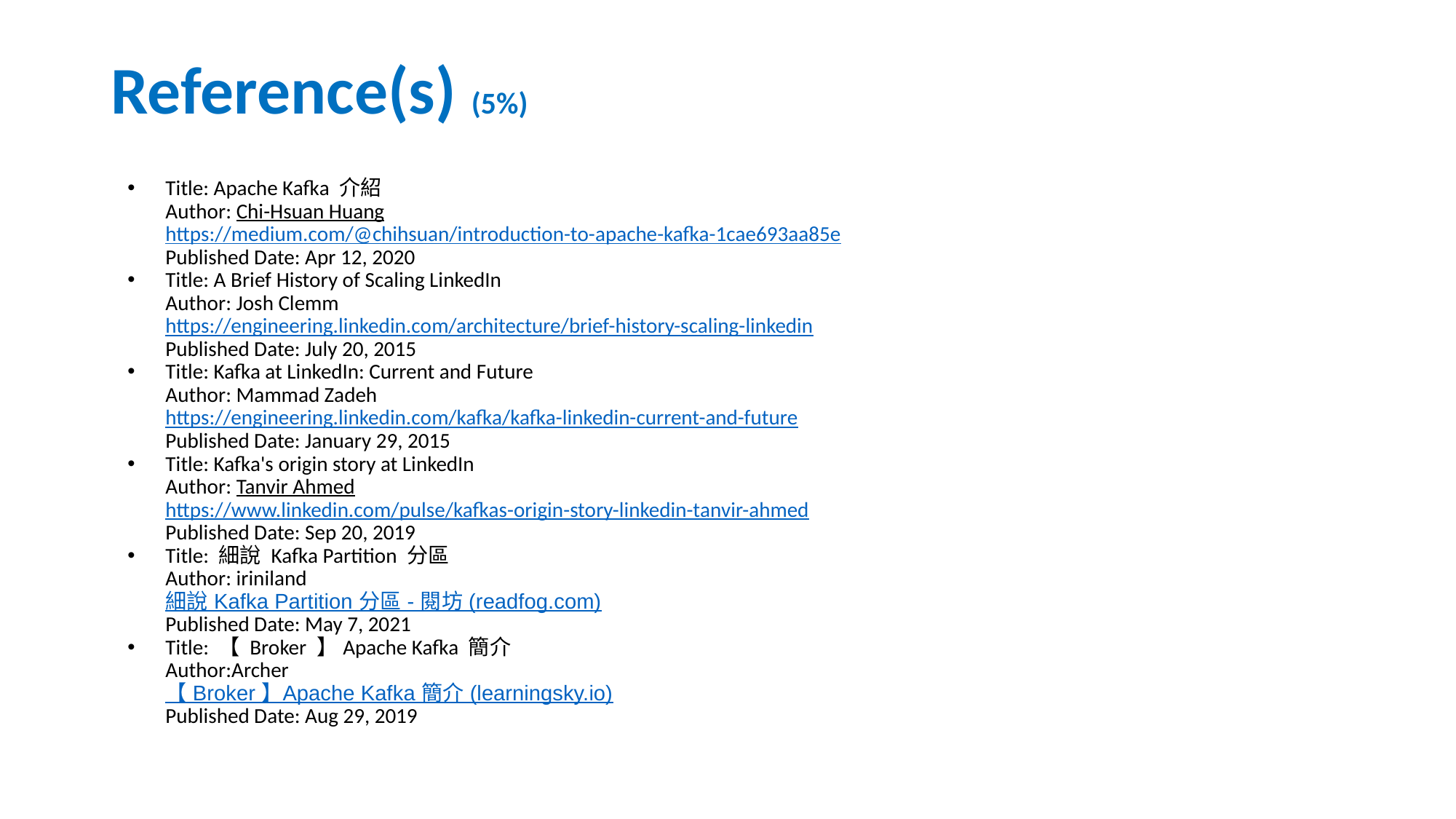

# Reference(s) (5%)
Title: Apache Kafka 介紹
Author: Chi-Hsuan Huang
https://medium.com/@chihsuan/introduction-to-apache-kafka-1cae693aa85e
Published Date: Apr 12, 2020
Title: A Brief History of Scaling LinkedIn
Author: Josh Clemm
https://engineering.linkedin.com/architecture/brief-history-scaling-linkedin
Published Date: July 20, 2015
Title: Kafka at LinkedIn: Current and Future
Author: Mammad Zadeh
https://engineering.linkedin.com/kafka/kafka-linkedin-current-and-future
Published Date: January 29, 2015
Title: Kafka's origin story at LinkedIn
Author: Tanvir Ahmed
https://www.linkedin.com/pulse/kafkas-origin-story-linkedin-tanvir-ahmed
Published Date: Sep 20, 2019
Title: 細說 Kafka Partition 分區
Author: iriniland
細說 Kafka Partition 分區 - 閱坊 (readfog.com)
Published Date: May 7, 2021
Title: 【 Broker 】Apache Kafka 簡介
Author:Archer
【 Broker 】Apache Kafka 簡介 (learningsky.io)
Published Date: Aug 29, 2019